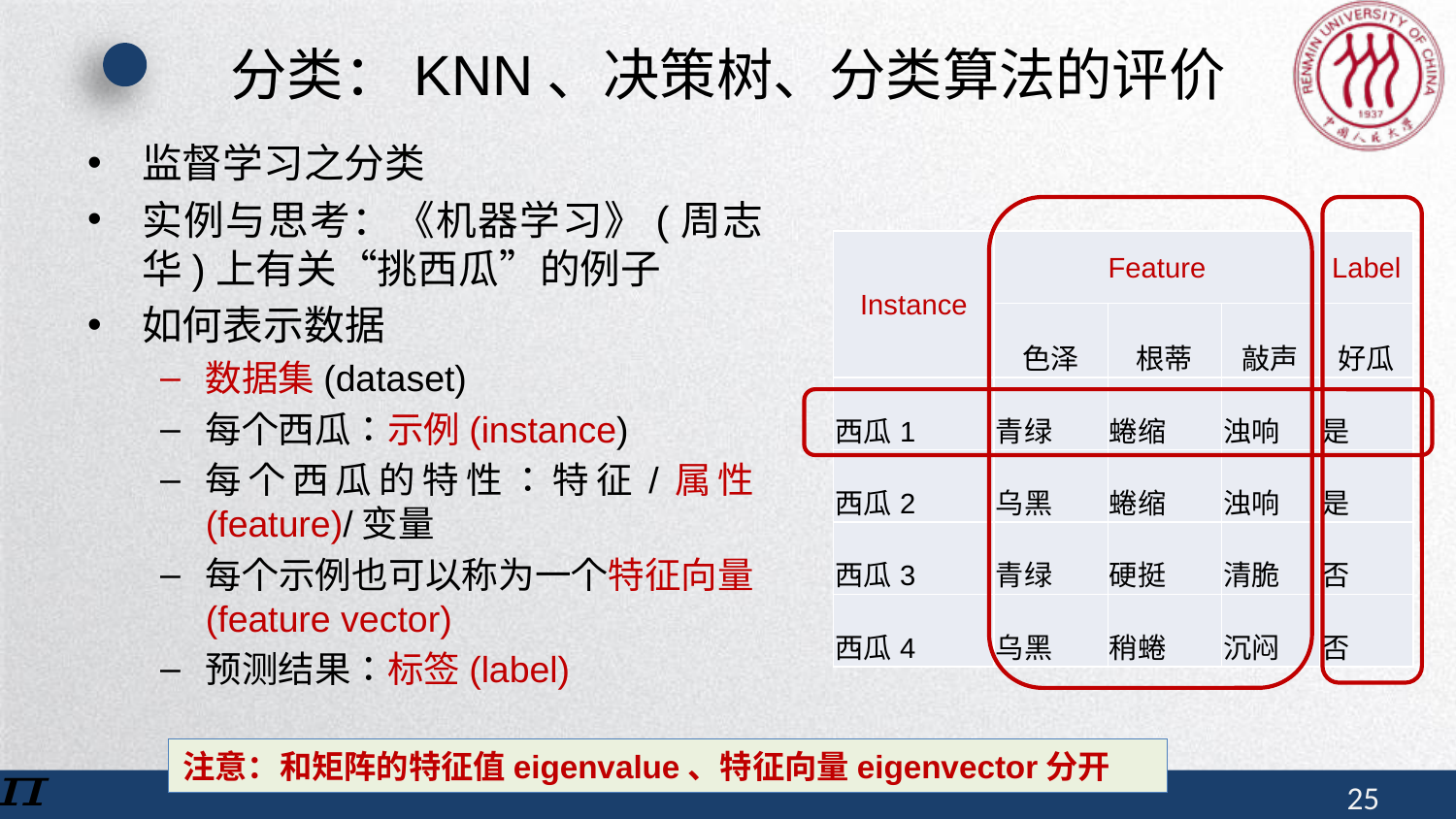

# 分类：KNN、决策树、分类算法的评价
监督学习之分类
实例与思考：《机器学习》(周志华)上有关“挑西瓜”的例子
如何表示数据
数据集(dataset)
每个西瓜：示例(instance)
每个西瓜的特性：特征/属性(feature)/变量
每个示例也可以称为一个特征向量(feature vector)
预测结果：标签(label)

| Instance | Feature |  |  | Label |
| --- | --- | --- | --- | --- |
|  | 色泽 | 根蒂 | 敲声 | 好瓜 |
| 西瓜1 | 青绿 | 蜷缩 | 浊响 | 是 |
| 西瓜2 | 乌黑 | 蜷缩 | 浊响 | 是 |
| 西瓜3 | 青绿 | 硬挺 | 清脆 | 否 |
| 西瓜4 | 乌黑 | 稍蜷 | 沉闷 | 否 |

注意：和矩阵的特征值eigenvalue、特征向量eigenvector分开